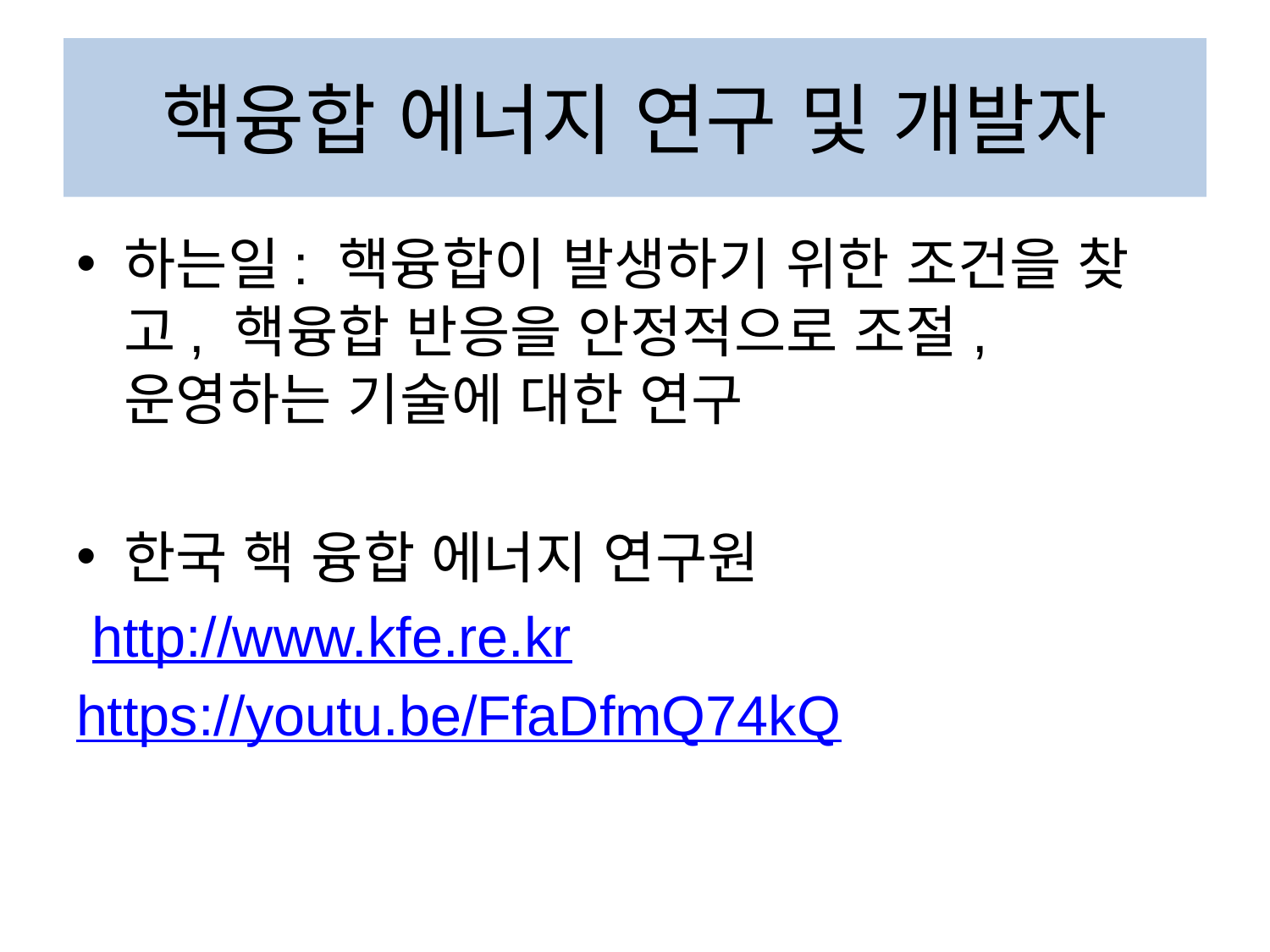

# 핵융합 에너지 연구 및 개발자
하는일: 핵융합이 발생하기 위한 조건을 찾고, 핵융합 반응을 안정적으로 조절, 운영하는 기술에 대한 연구

한국 핵 융합 에너지 연구원
 http://www.kfe.re.kr
https://youtu.be/FfaDfmQ74kQ